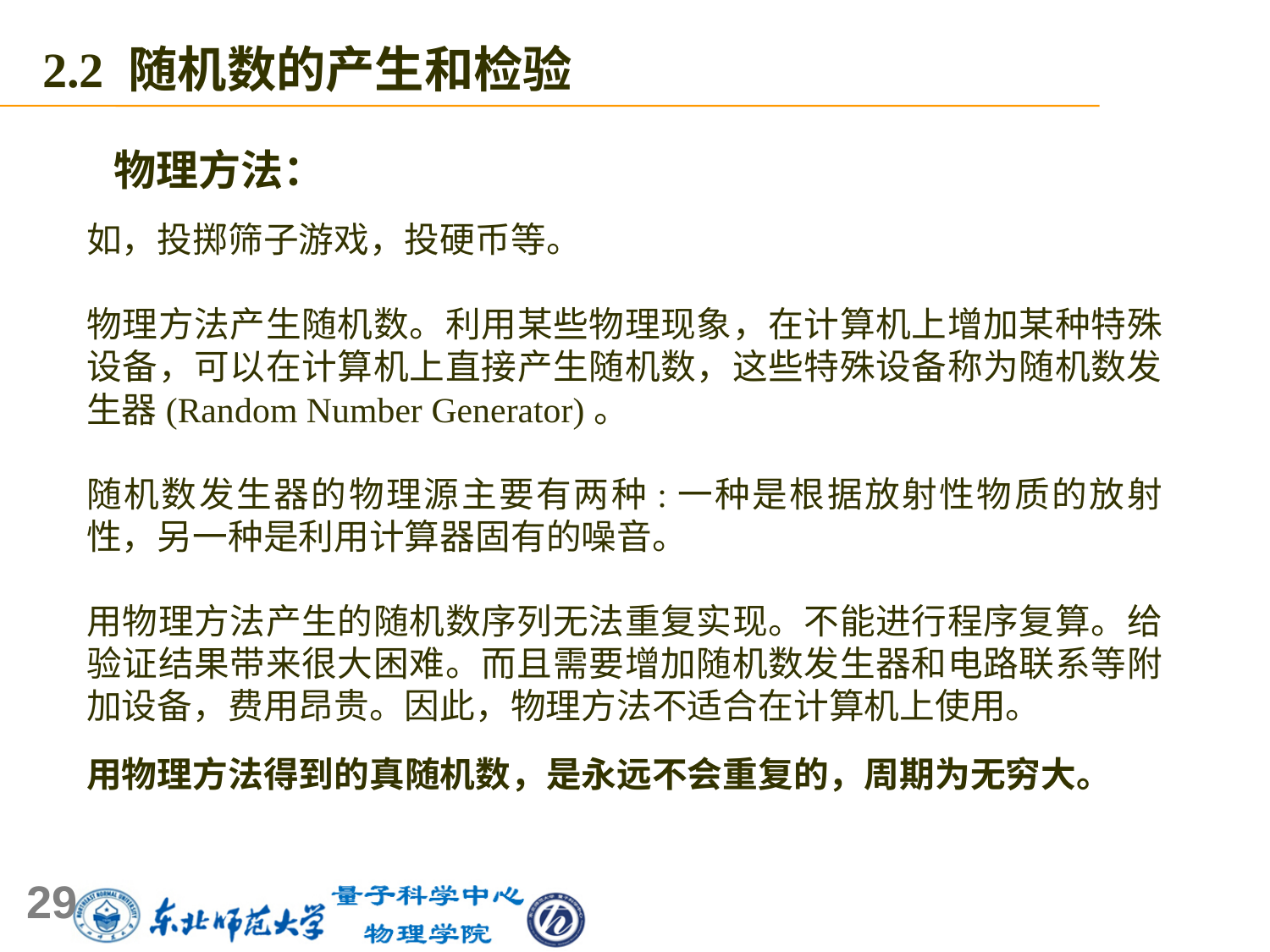

2.2 随机数的产生和检验

物理方法：
如，投掷筛子游戏，投硬币等。

物理方法产生随机数。利用某些物理现象，在计算机上增加某种特殊设备，可以在计算机上直接产生随机数，这些特殊设备称为随机数发生器(Random Number Generator)。

随机数发生器的物理源主要有两种:一种是根据放射性物质的放射性，另一种是利用计算器固有的噪音。

用物理方法产生的随机数序列无法重复实现。不能进行程序复算。给验证结果带来很大困难。而且需要增加随机数发生器和电路联系等附加设备，费用昂贵。因此，物理方法不适合在计算机上使用。
用物理方法得到的真随机数，是永远不会重复的，周期为无穷大。

29